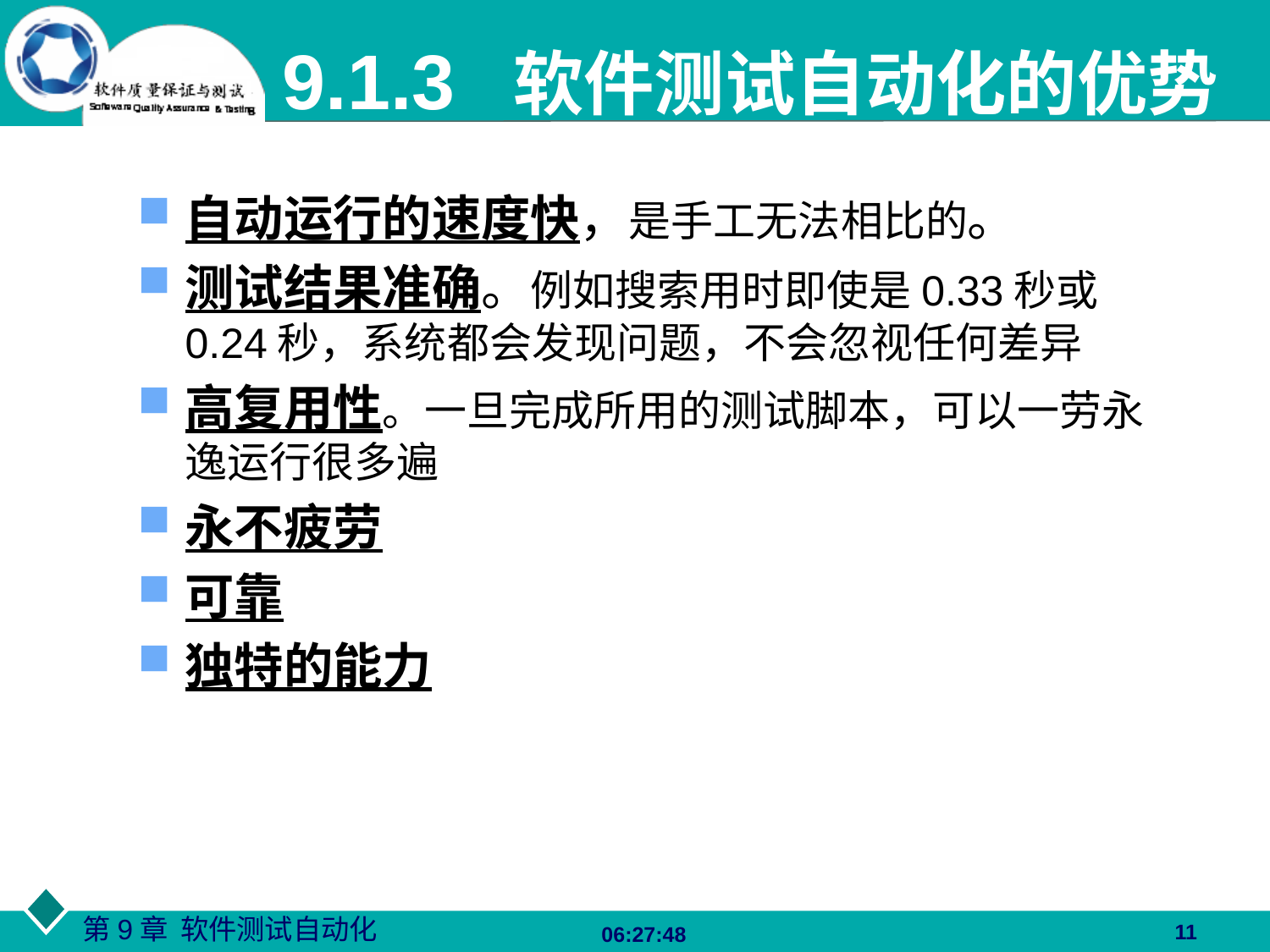

9.1.3  软件测试自动化的优势
自动运行的速度快，是手工无法相比的。
测试结果准确。例如搜索用时即使是0.33秒或0.24秒，系统都会发现问题，不会忽视任何差异
高复用性。一旦完成所用的测试脚本，可以一劳永逸运行很多遍
永不疲劳
可靠
独特的能力
11
06:27:48